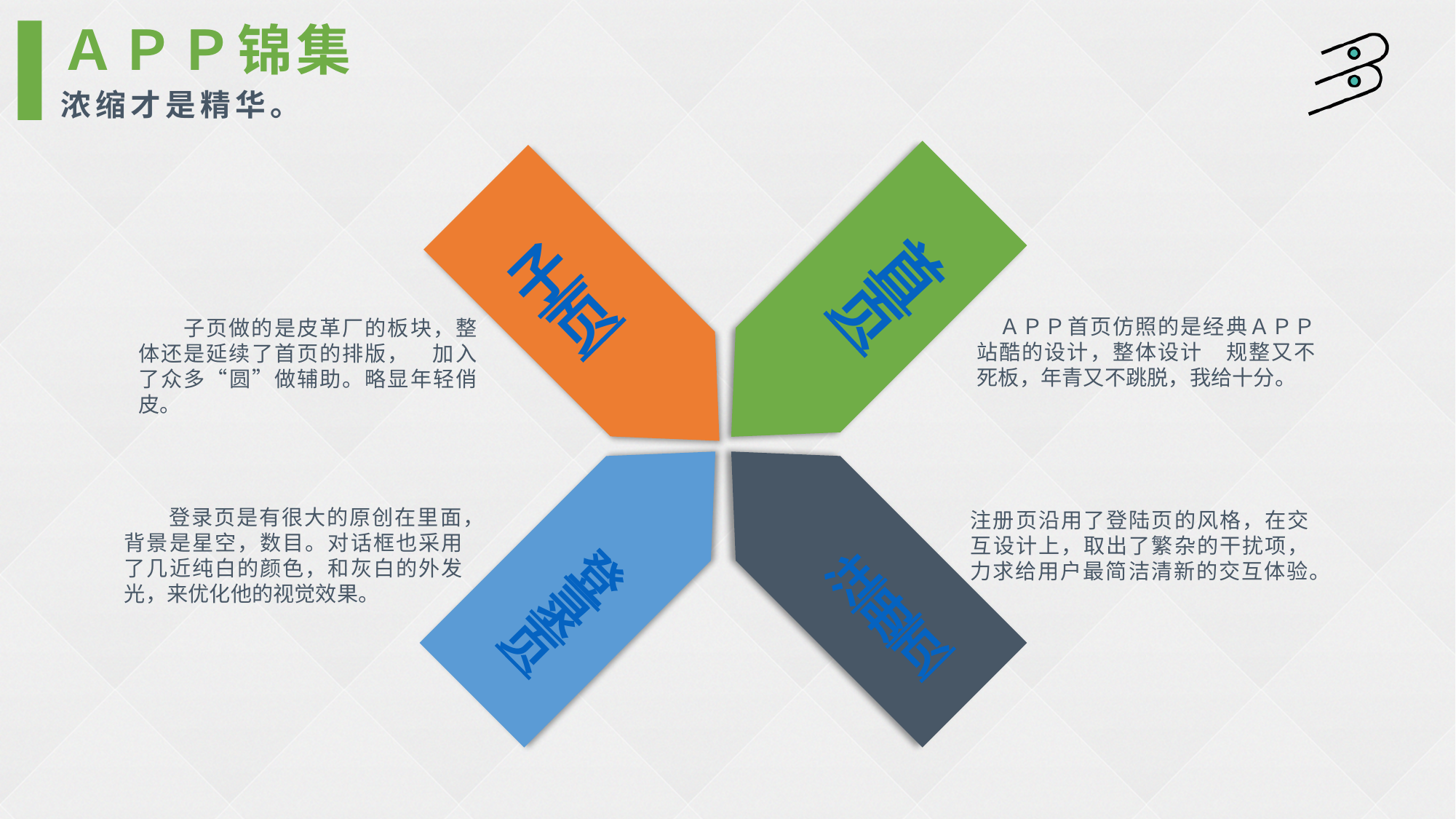

ＡＰＰ锦集

浓缩才是精华。
首页
子页

　ＡＰＰ首页仿照的是经典ＡＰＰ站酷的设计，整体设计　规整又不死板，年青又不跳脱，我给十分。
　　子页做的是皮革厂的板块，整体还是延续了首页的排版，　加入了众多“圆”做辅助。略显年轻俏皮。
　　登录页是有很大的原创在里面，背景是星空，数目。对话框也采用了几近纯白的颜色，和灰白的外发光，来优化他的视觉效果。

注册页沿用了登陆页的风格，在交互设计上，取出了繁杂的干扰项，力求给用户最简洁清新的交互体验。
登录页
注册页